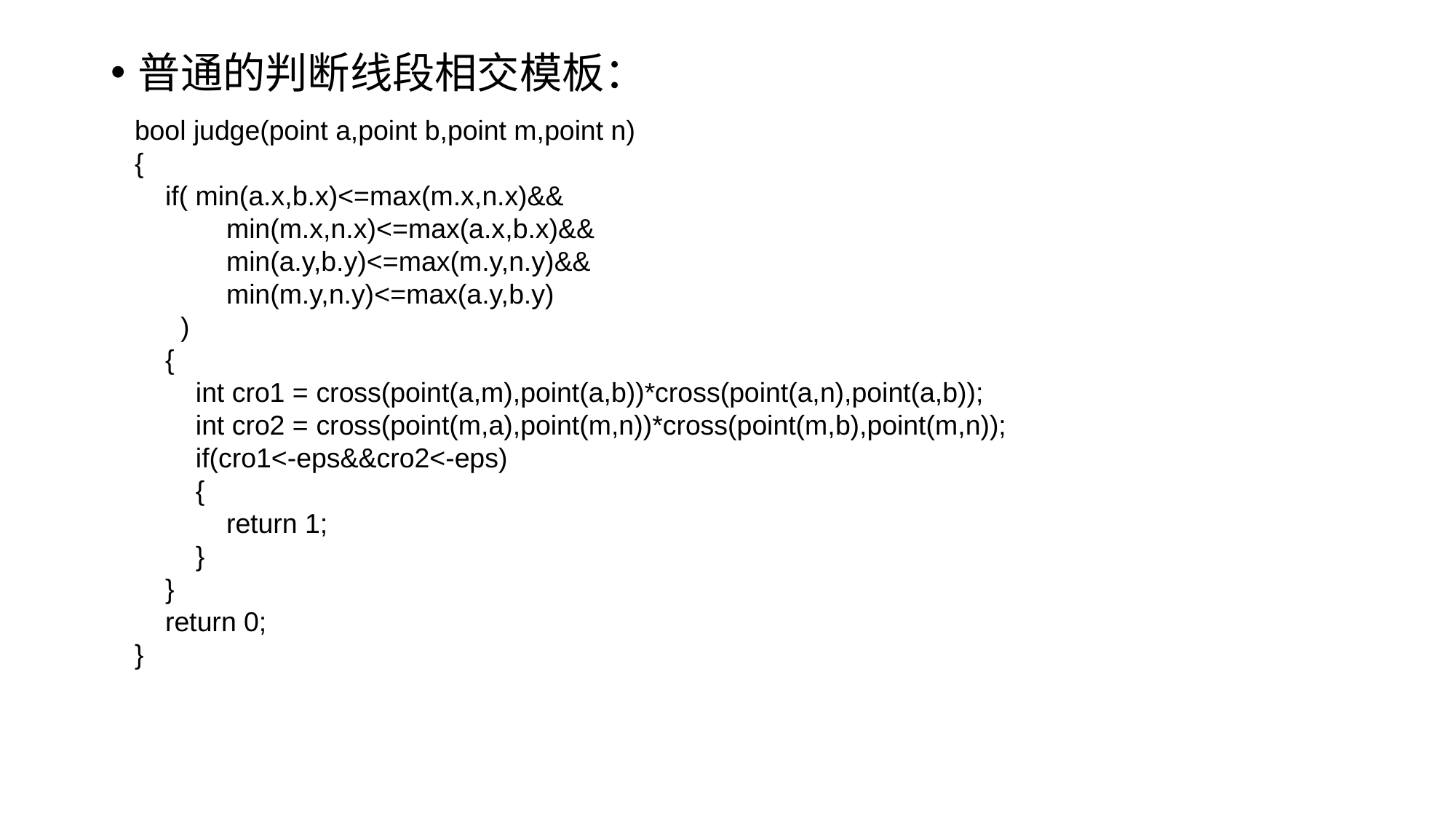

普通的判断线段相交模板：

bool judge(point a,point b,point m,point n)
{
    if( min(a.x,b.x)<=max(m.x,n.x)&&
            min(m.x,n.x)<=max(a.x,b.x)&&
            min(a.y,b.y)<=max(m.y,n.y)&&
            min(m.y,n.y)<=max(a.y,b.y)
      )
    {
        int cro1 = cross(point(a,m),point(a,b))*cross(point(a,n),point(a,b));
        int cro2 = cross(point(m,a),point(m,n))*cross(point(m,b),point(m,n));
        if(cro1<-eps&&cro2<-eps)
        {
            return 1;
        }
    }
    return 0;
}